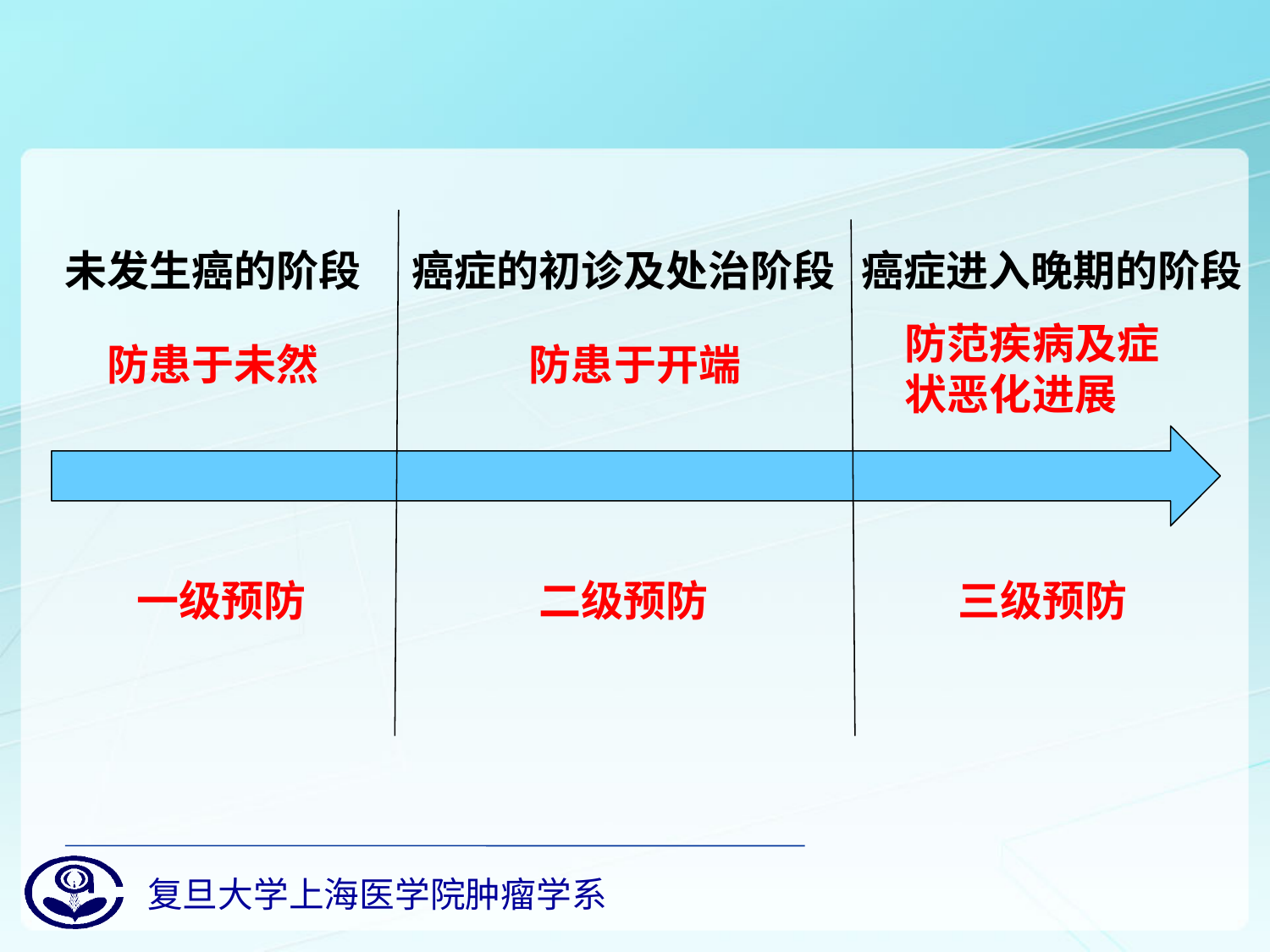

#
未发生癌的阶段
癌症的初诊及处治阶段
癌症进入晚期的阶段
防范疾病及症状恶化进展
防患于未然
防患于开端

一级预防
二级预防
三级预防